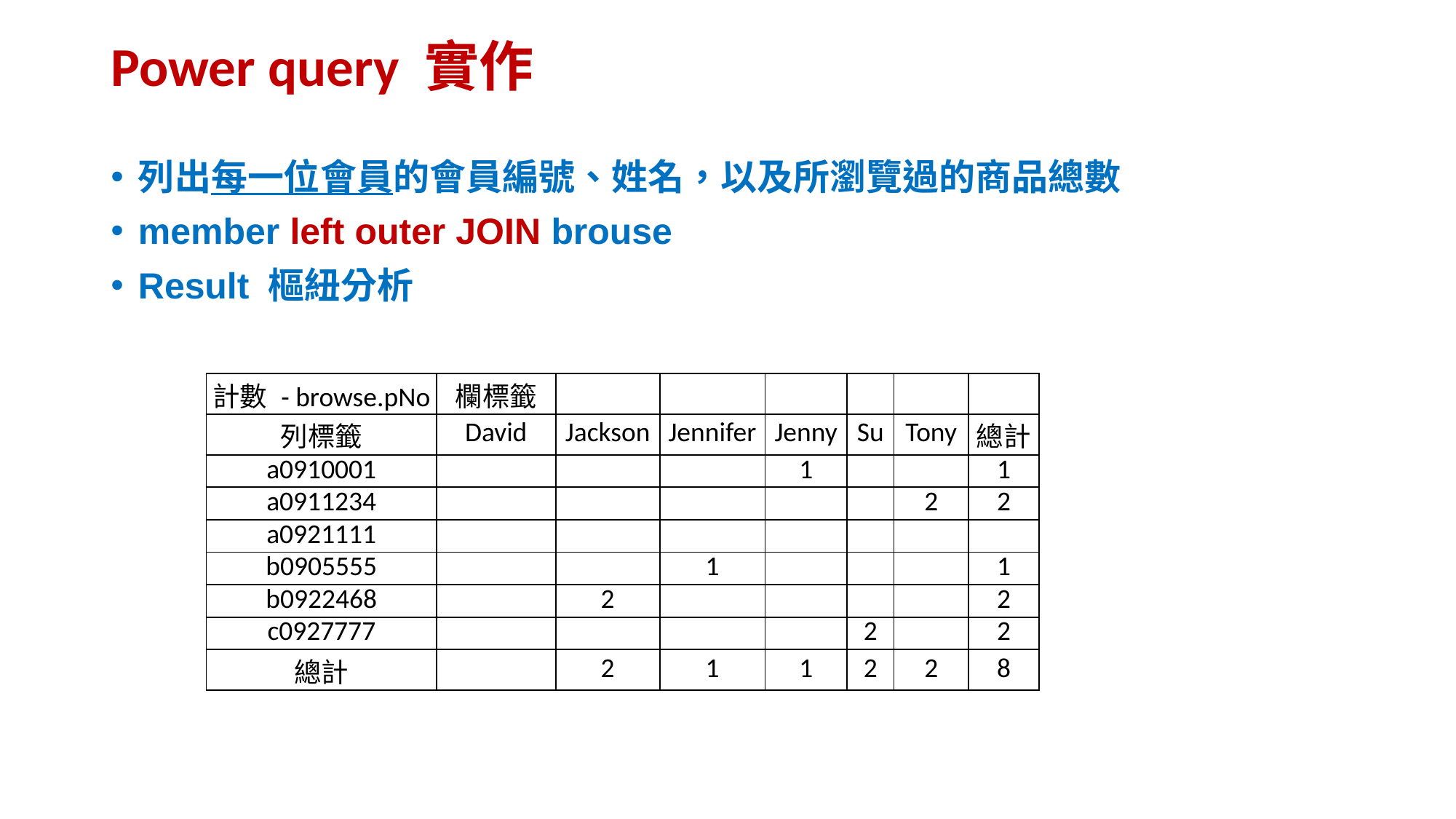

# Power query 實作
列出每一位會員的會員編號、姓名，以及所瀏覽過的商品總數
member left outer JOIN brouse
Result 樞紐分析

| 計數 - browse.pNo | 欄標籤 |  |  |  |  |  |  |
| --- | --- | --- | --- | --- | --- | --- | --- |
| 列標籤 | David | Jackson | Jennifer | Jenny | Su | Tony | 總計 |
| a0910001 |  |  |  | 1 |  |  | 1 |
| a0911234 |  |  |  |  |  | 2 | 2 |
| a0921111 |  |  |  |  |  |  |  |
| b0905555 |  |  | 1 |  |  |  | 1 |
| b0922468 |  | 2 |  |  |  |  | 2 |
| c0927777 |  |  |  |  | 2 |  | 2 |
| 總計 |  | 2 | 1 | 1 | 2 | 2 | 8 |